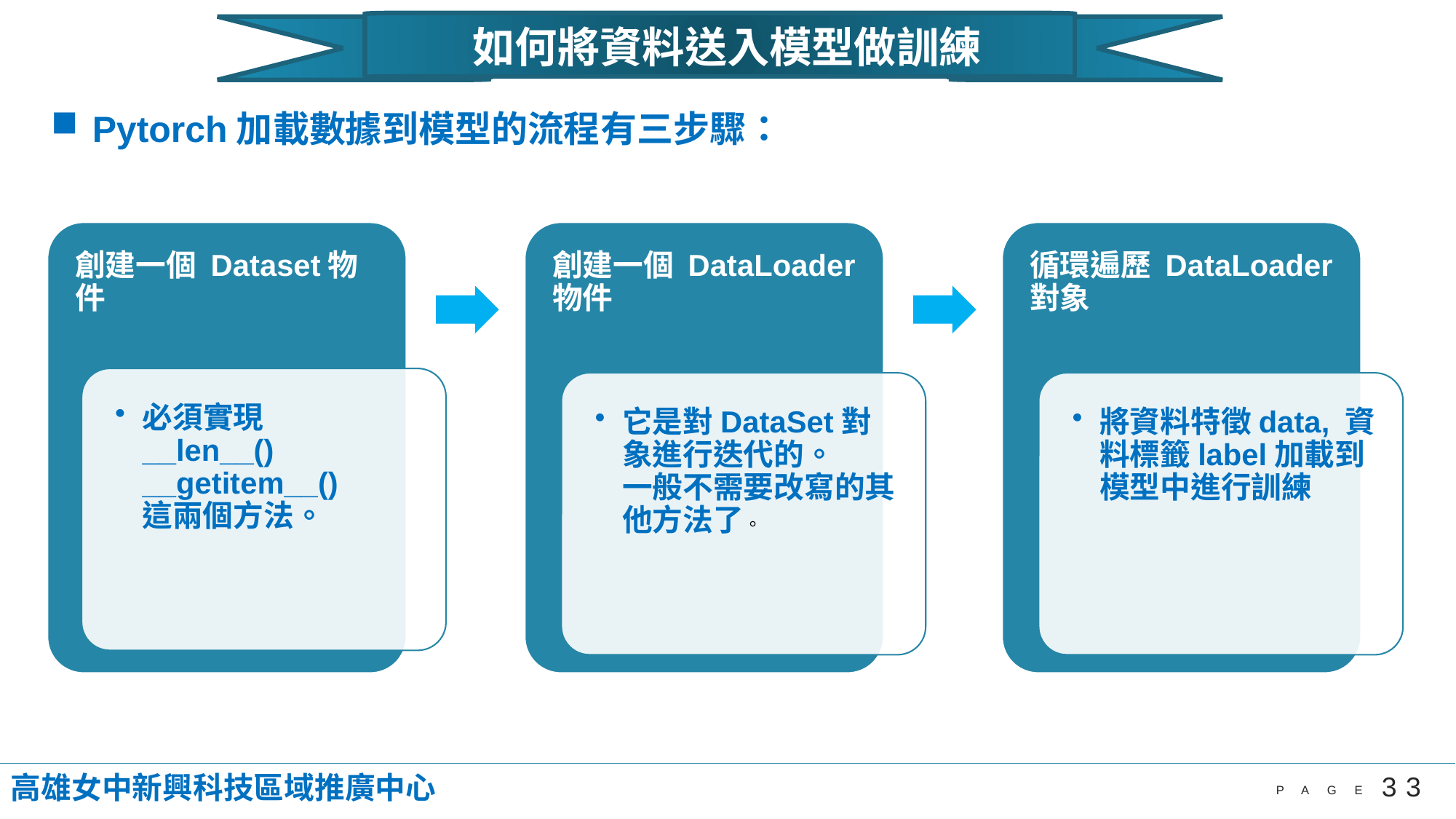

如何將資料送入模型做訓練
Pytorch加載數據到模型的流程有三步驟：

創建一個 Dataset物件
必須實現
__len__() __getitem__()
這兩個方法。

創建一個 DataLoader物件
它是對DataSet對象進行迭代的。
一般不需要改寫的其他方法了。

循環遍歷 DataLoader 對象
將資料特徵data, 資料標籤label加載到模型中進行訓練
高雄女中新興科技區域推廣中心